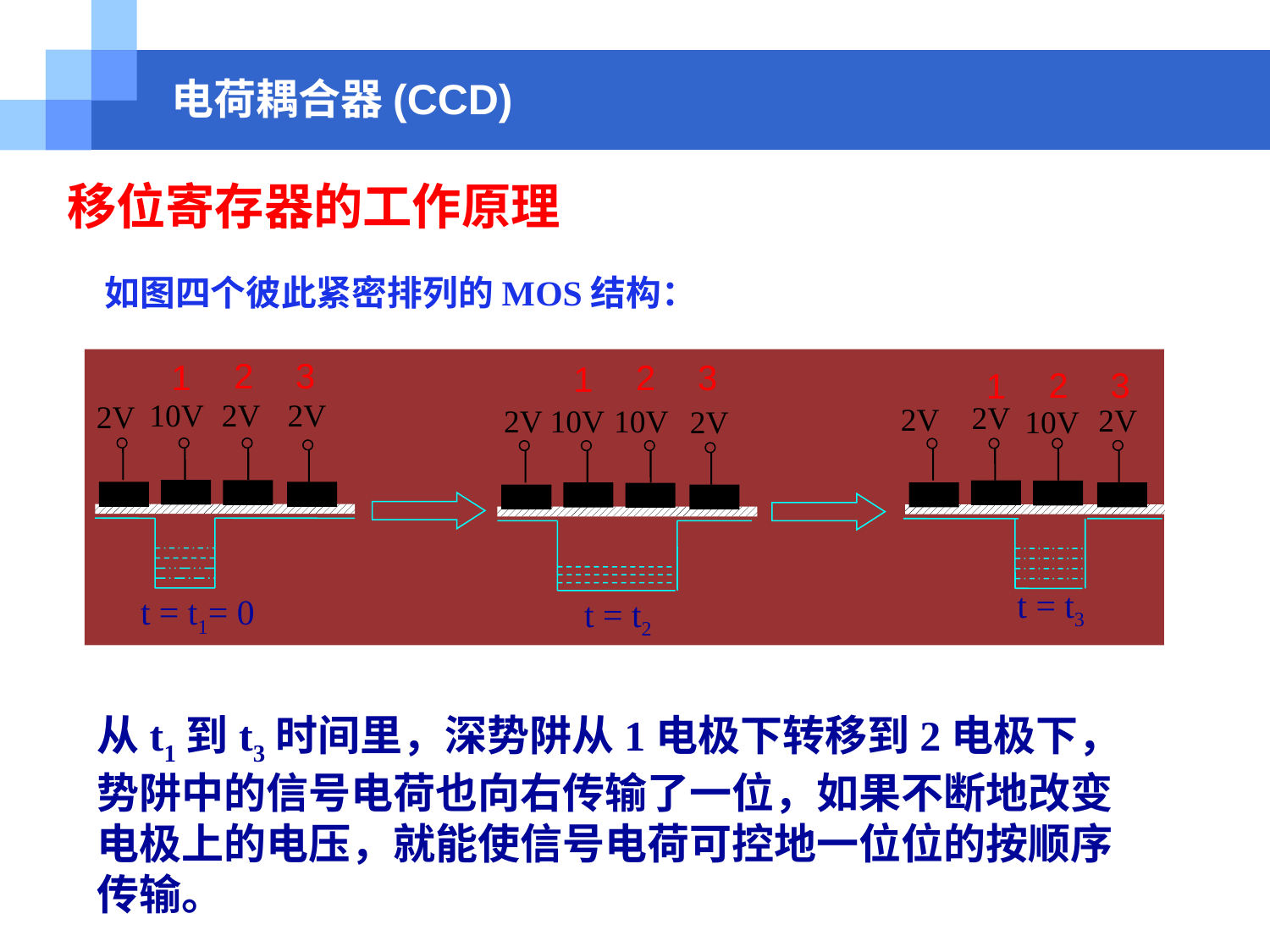

电荷耦合器(CCD)
移位寄存器的工作原理
    如图四个彼此紧密排列的MOS结构：
2
3
1
2
3
1
2
3
1
10V
2V
2V
2V

2V
2V
2V
10V

2V
10V
10V
2V

t = t3
t = t1= 0
t = t2

从t1到t3时间里，深势阱从1电极下转移到2电极下，势阱中的信号电荷也向右传输了一位，如果不断地改变电极上的电压，就能使信号电荷可控地一位位的按顺序传输。